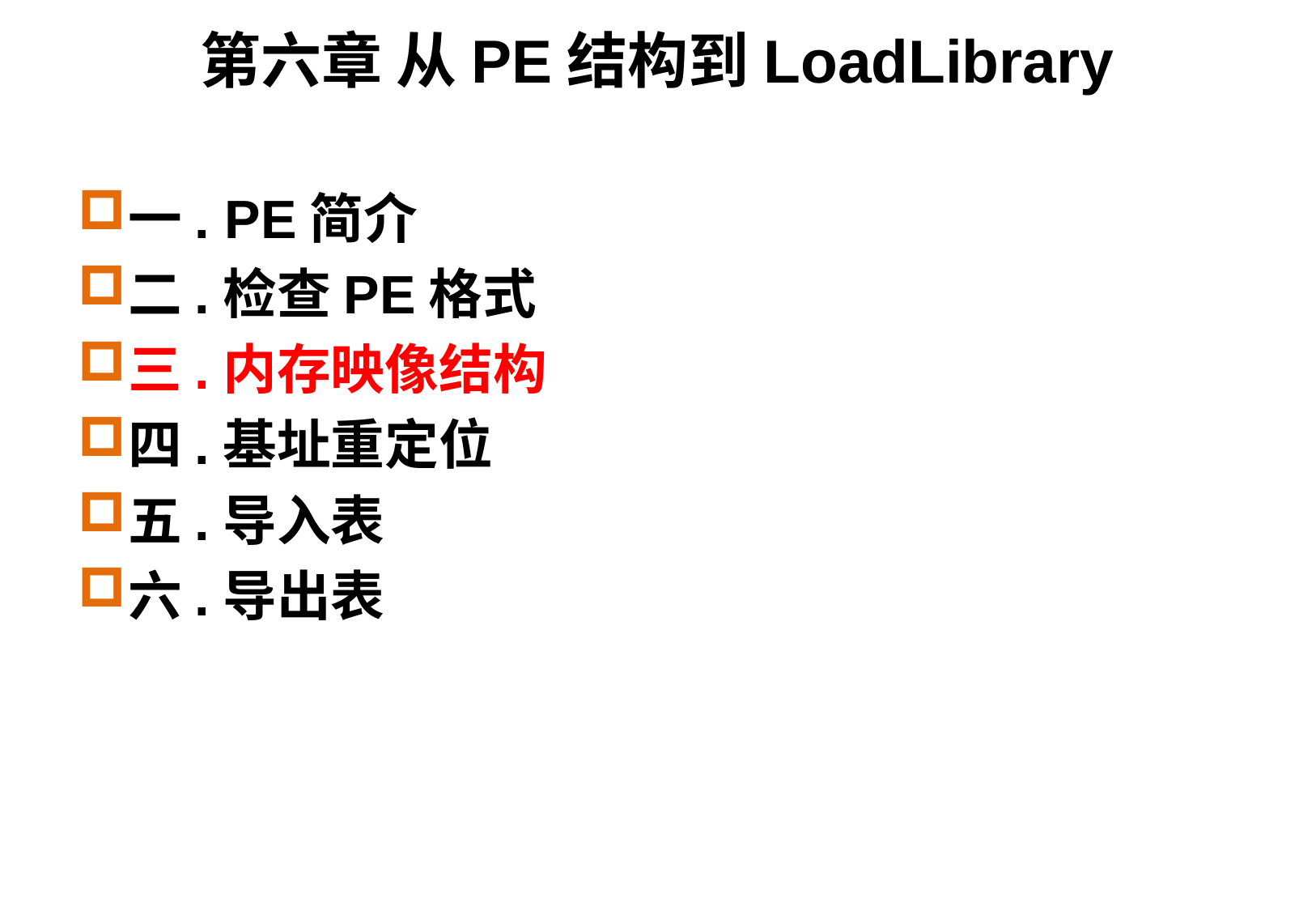

# 第六章 从PE结构到LoadLibrary
一. PE简介
二.检查PE格式
三.内存映像结构
四.基址重定位
五.导入表
六.导出表